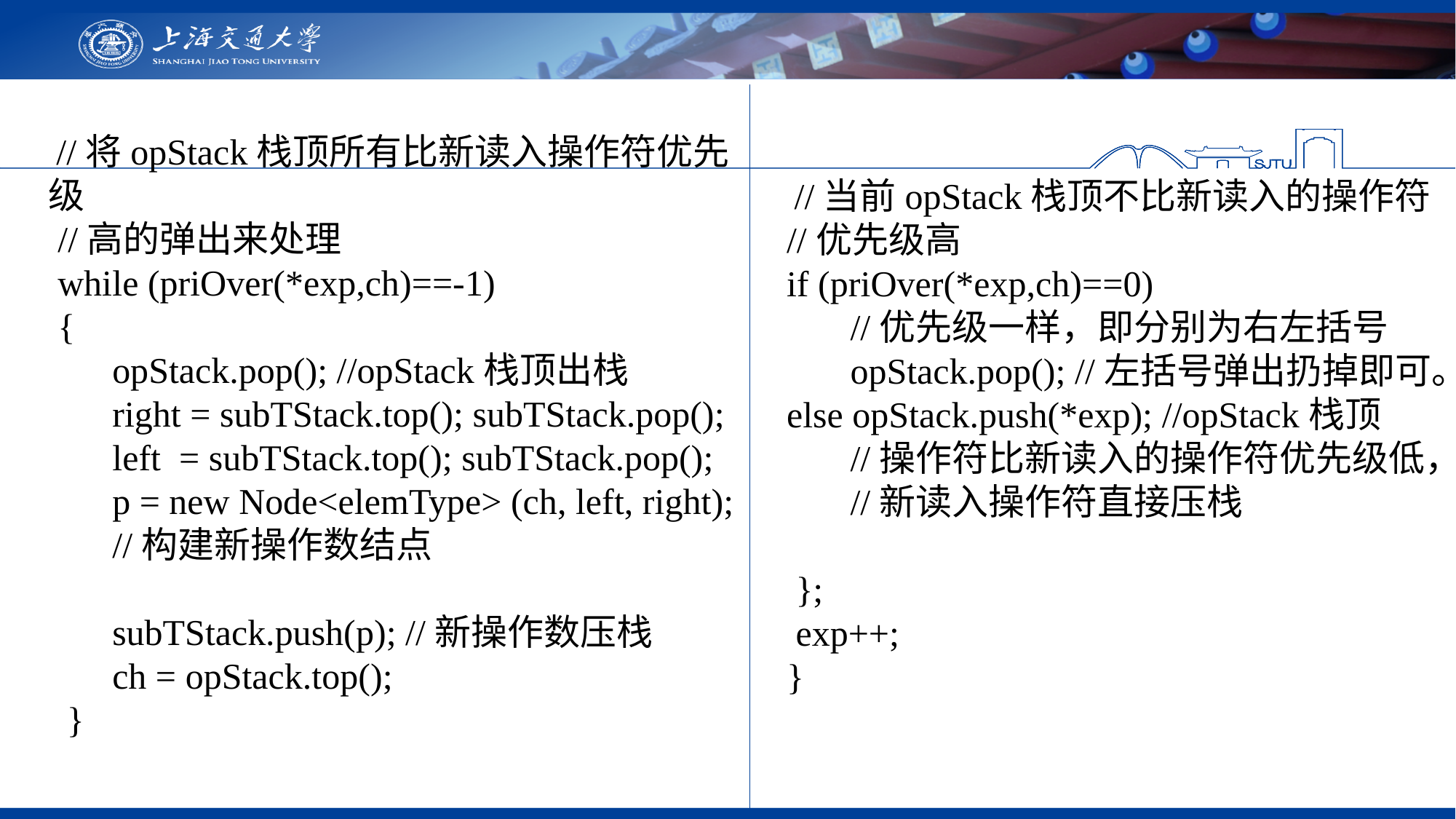

//将opStack栈顶所有比新读入操作符优先级
 //高的弹出来处理
 while (priOver(*exp,ch)==-1)
 {
       opStack.pop(); //opStack栈顶出栈
       right = subTStack.top(); subTStack.pop();
       left  = subTStack.top(); subTStack.pop();
       p = new Node<elemType> (ch, left, right);
       //构建新操作数结点

       subTStack.push(p); //新操作数压栈
       ch = opStack.top();
  }
 //当前opStack栈顶不比新读入的操作符
//优先级高
if (priOver(*exp,ch)==0)
       //优先级一样，即分别为右左括号
       opStack.pop(); //左括号弹出扔掉即可。
else opStack.push(*exp); //opStack栈顶
       //操作符比新读入的操作符优先级低，
       //新读入操作符直接压栈

 };
 exp++;
}